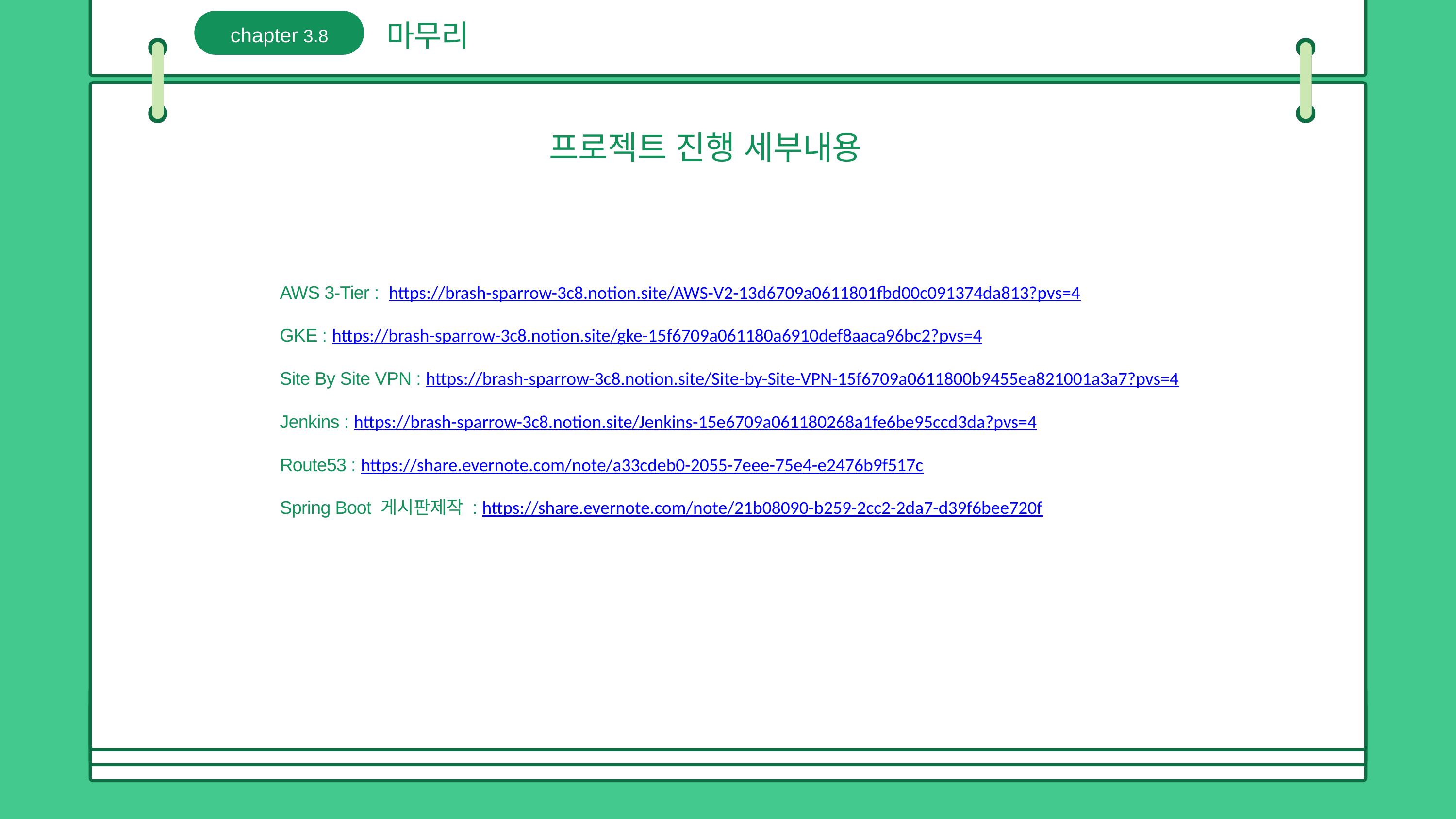

마무리

chapter 3.8

프로젝트 진행 세부내용
AWS 3-Tier :  https://brash-sparrow-3c8.notion.site/AWS-V2-13d6709a0611801fbd00c091374da813?pvs=4
GKE : https://brash-sparrow-3c8.notion.site/gke-15f6709a061180a6910def8aaca96bc2?pvs=4
Site By Site VPN : https://brash-sparrow-3c8.notion.site/Site-by-Site-VPN-15f6709a0611800b9455ea821001a3a7?pvs=4
Jenkins : https://brash-sparrow-3c8.notion.site/Jenkins-15e6709a061180268a1fe6be95ccd3da?pvs=4
Route53 : https://share.evernote.com/note/a33cdeb0-2055-7eee-75e4-e2476b9f517c
Spring Boot 게시판제작 : https://share.evernote.com/note/21b08090-b259-2cc2-2da7-d39f6bee720f